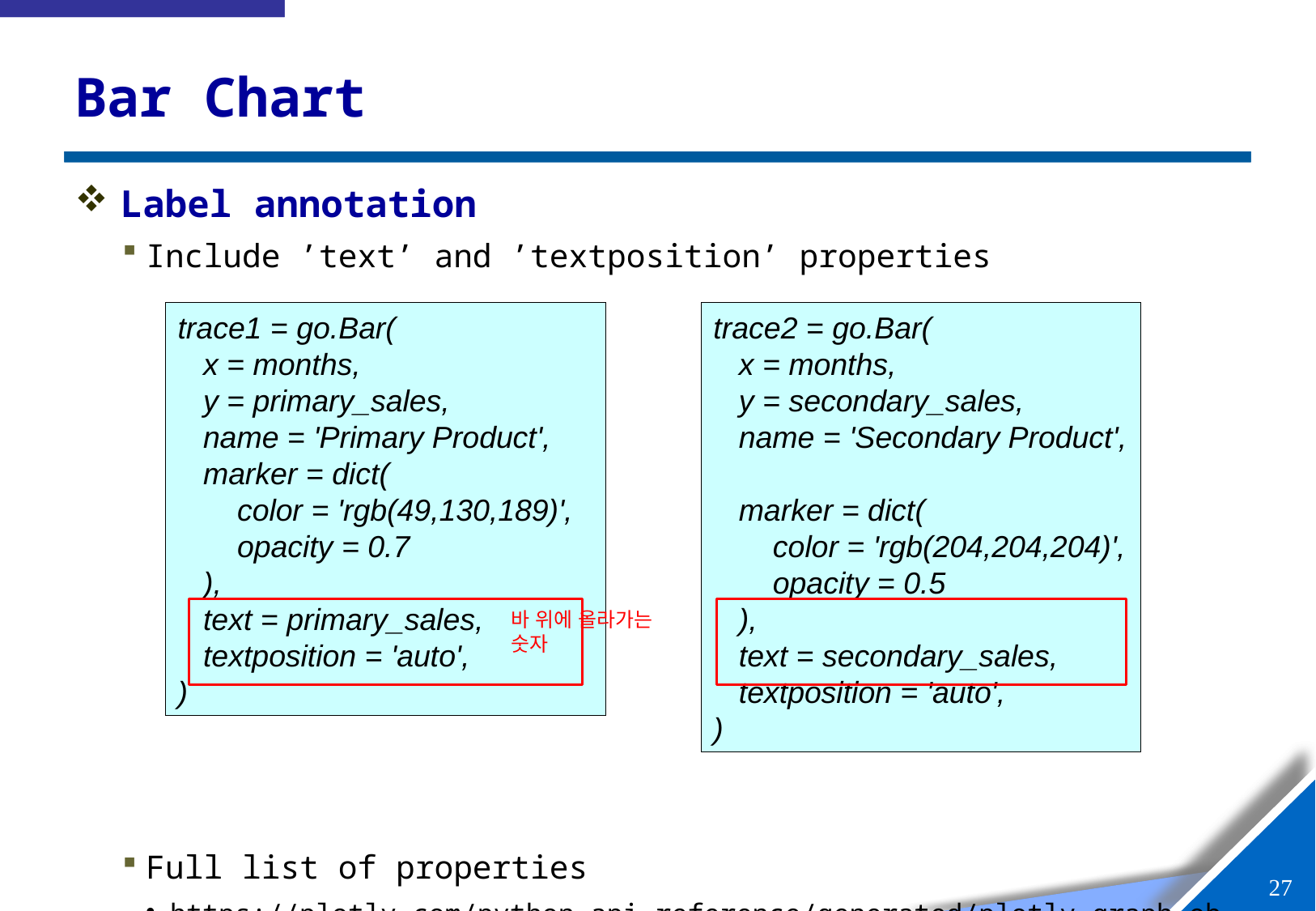

# Bar Chart
Label annotation
Include ’text’ and ’textposition’ properties

Full list of properties
https://plotly.com/python-api-reference/generated/plotly.graph_objects.Bar.html

trace2 = go.Bar(
   x = months,
   y = secondary_sales,
   name = 'Secondary Product',
   marker = dict(
       color = 'rgb(204,204,204)',
       opacity = 0.5
   ),
   text = secondary_sales,
   textposition = 'auto',
)
trace1 = go.Bar(
   x = months,
   y = primary_sales,
   name = 'Primary Product',
   marker = dict(
       color = 'rgb(49,130,189)',
       opacity = 0.7
   ),
   text = primary_sales,
   textposition = 'auto',
)

바 위에 올라가는
숫자
27